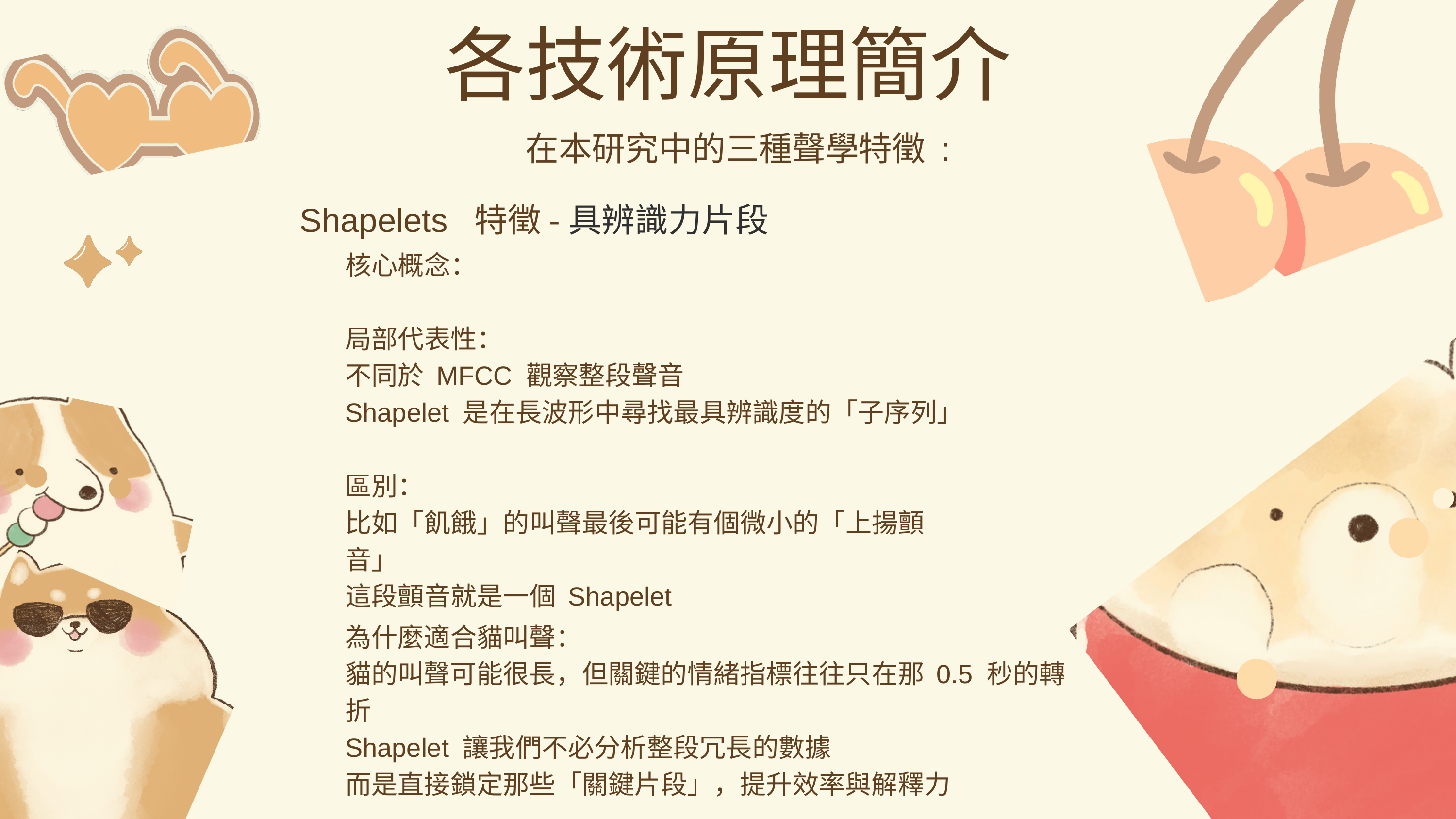

各技術原理簡介

在本研究中的三種聲學特徵 :
 Shapelets  特徵-具辨識力片段

核心概念：

局部代表性：
不同於 MFCC 觀察整段聲音
Shapelet 是在長波形中尋找最具辨識度的「子序列」

區別：
比如「飢餓」的叫聲最後可能有個微小的「上揚顫音」
這段顫音就是一個 Shapelet

為什麼適合貓叫聲：
貓的叫聲可能很長，但關鍵的情緒指標往往只在那 0.5 秒的轉折
Shapelet 讓我們不必分析整段冗長的數據
而是直接鎖定那些「關鍵片段」，提升效率與解釋力
9